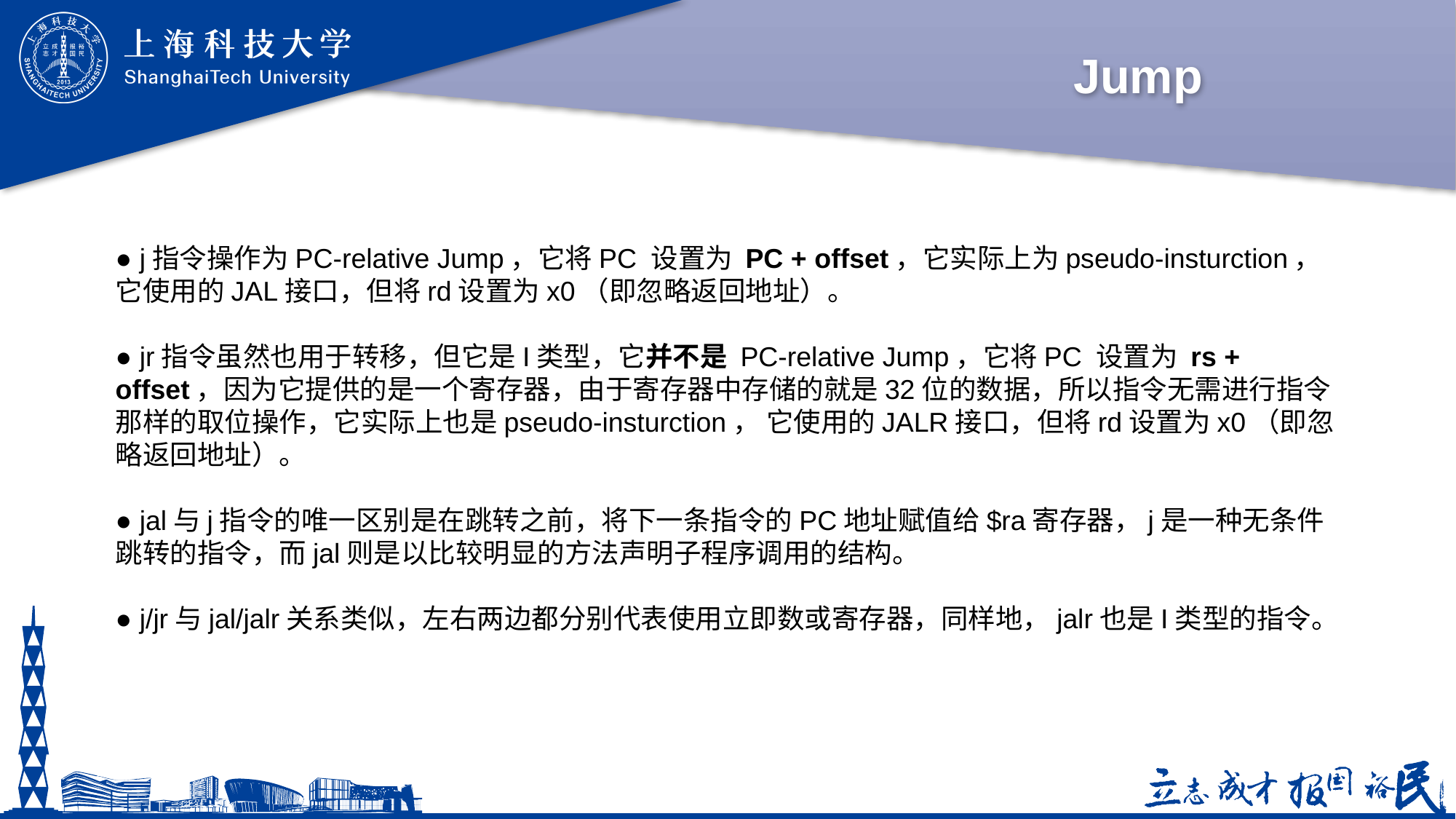

# Jump
● j指令操作为PC-relative Jump，它将PC 设置为 PC + offset，它实际上为pseudo-insturction， 它使用的JAL接口，但将rd设置为x0（即忽略返回地址）。

● jr指令虽然也用于转移，但它是I类型，它并不是 PC-relative Jump，它将PC 设置为 rs + offset，因为它提供的是一个寄存器，由于寄存器中存储的就是32位的数据，所以指令无需进行指令那样的取位操作，它实际上也是pseudo-insturction， 它使用的JALR接口，但将rd设置为x0（即忽略返回地址）。

● jal与j指令的唯一区别是在跳转之前，将下一条指令的PC地址赋值给$ra寄存器，j是一种无条件跳转的指令，而jal则是以比较明显的方法声明子程序调用的结构。

● j/jr与jal/jalr关系类似，左右两边都分别代表使用立即数或寄存器，同样地，jalr也是I类型的指令。